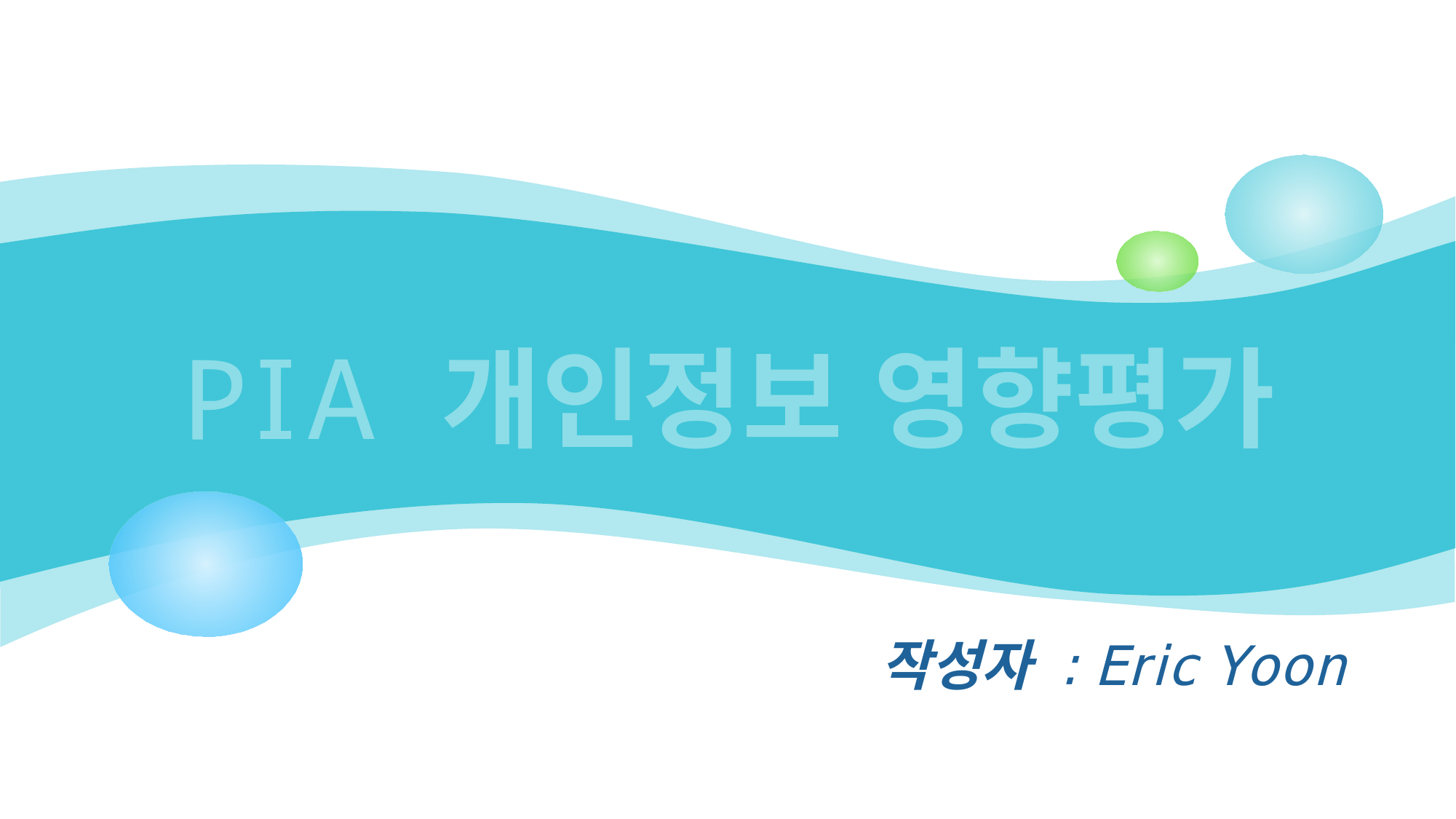

# PIA 개인정보 영향평가
작성자 : Eric Yoon